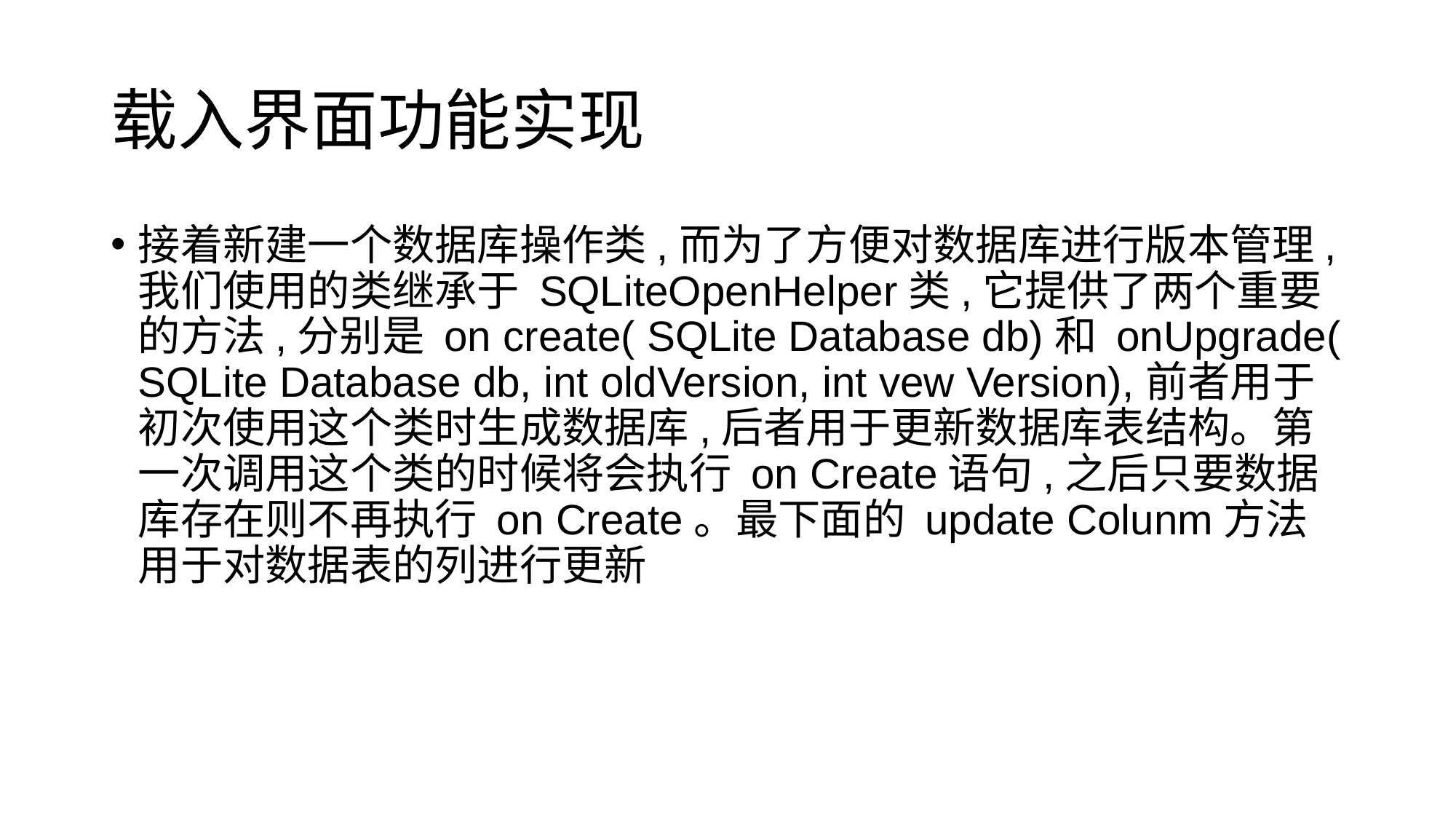

# 载入界面功能实现
接着新建一个数据库操作类,而为了方便对数据库进行版本管理,我们使用的类继承于 SQLiteOpenHelper类,它提供了两个重要的方法,分别是 on create( SQLite Database db)和 onUpgrade( SQLite Database db, int oldVersion, int vew Version),前者用于初次使用这个类时生成数据库,后者用于更新数据库表结构。第一次调用这个类的时候将会执行 on Create语句,之后只要数据库存在则不再执行 on Create。最下面的 update Colunm方法用于对数据表的列进行更新